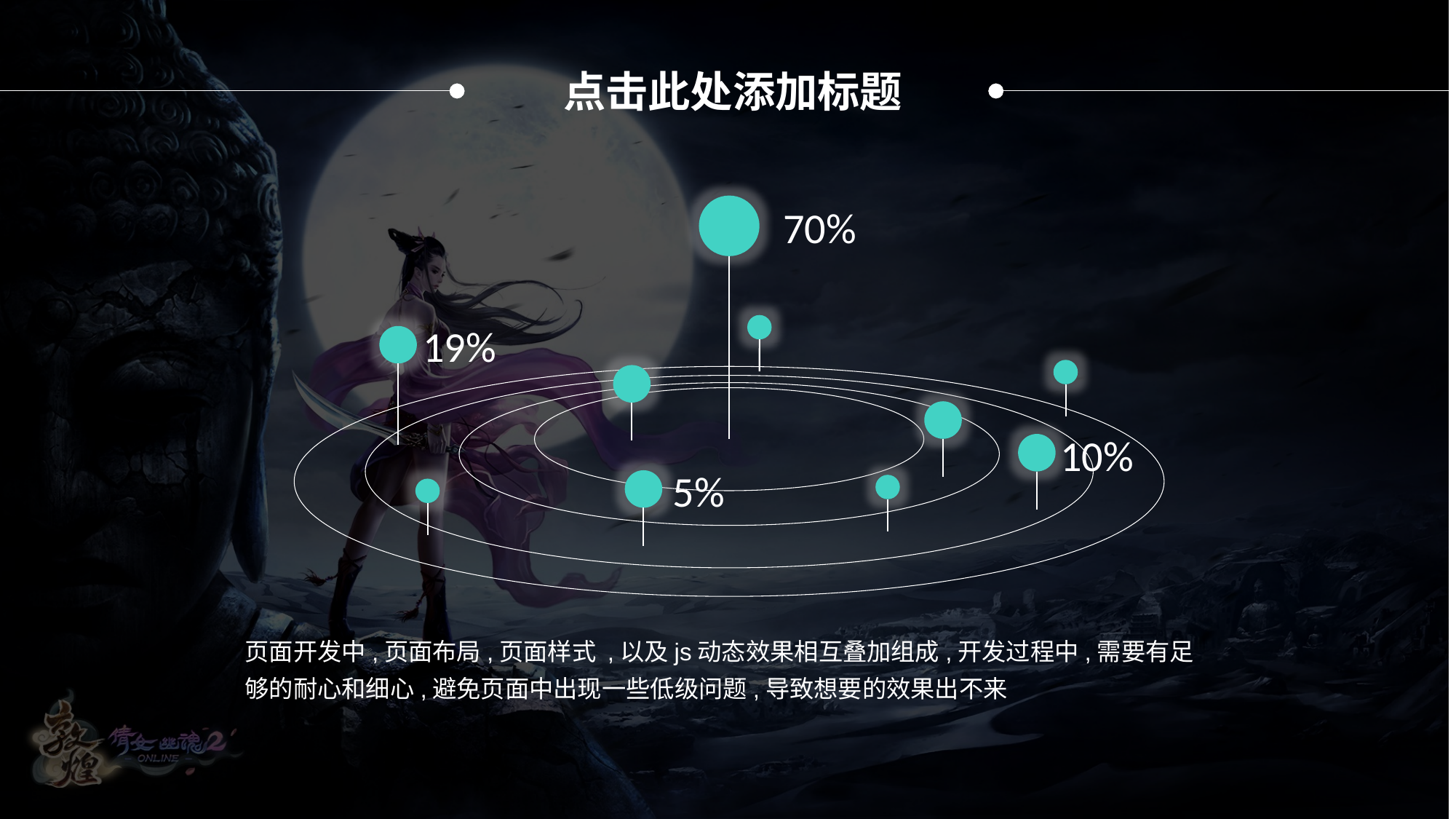

点击此处添加标题

70%
19%

10%

5%

页面开发中,页面布局,页面样式 ,以及js动态效果相互叠加组成,开发过程中,需要有足够的耐心和细心,避免页面中出现一些低级问题,导致想要的效果出不来